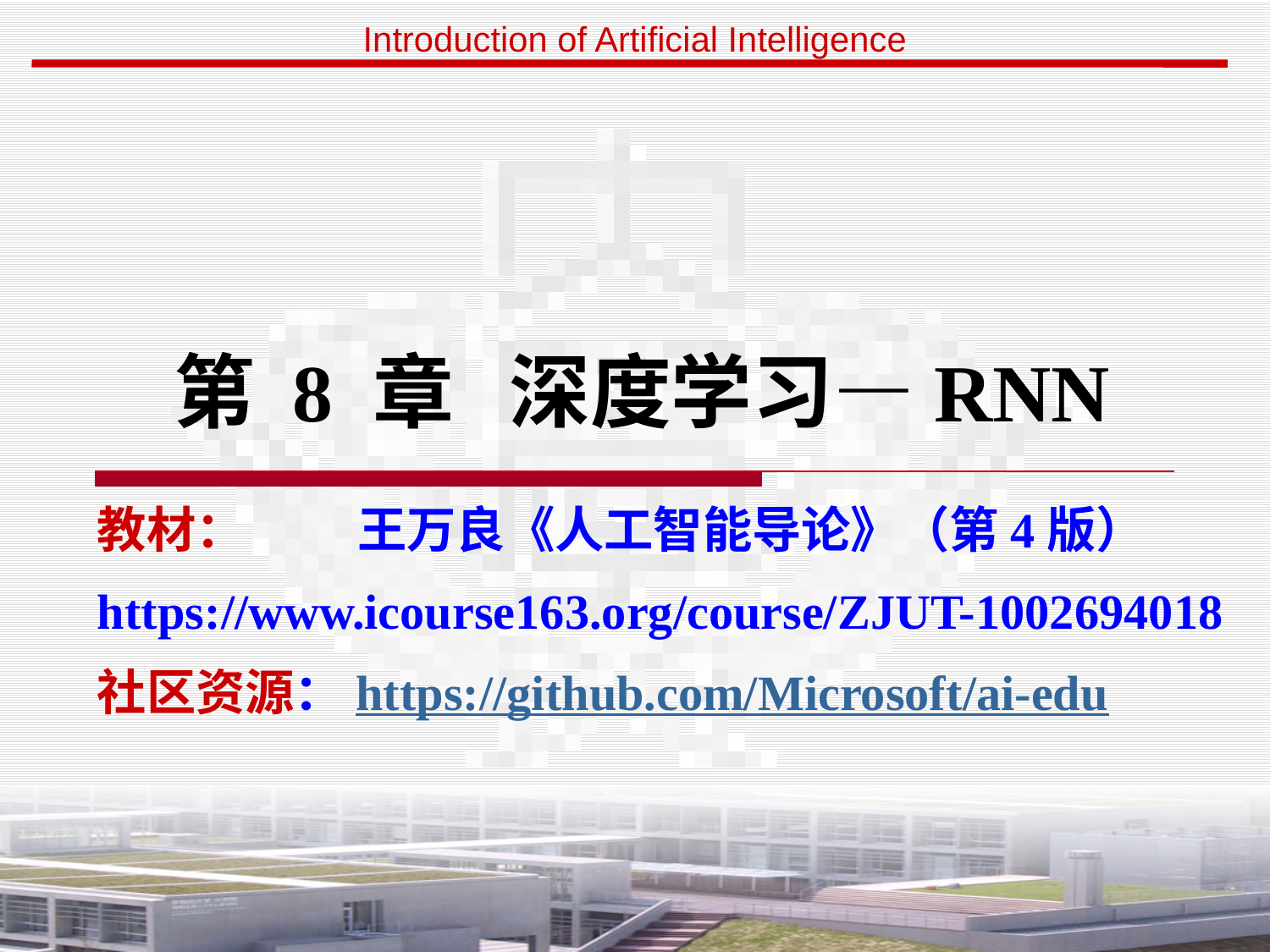

# 第 8 章   深度学习—RNN
教材：          王万良《人工智能导论》（第4版）
https://www.icourse163.org/course/ZJUT-1002694018
社区资源：https://github.com/Microsoft/ai-edu